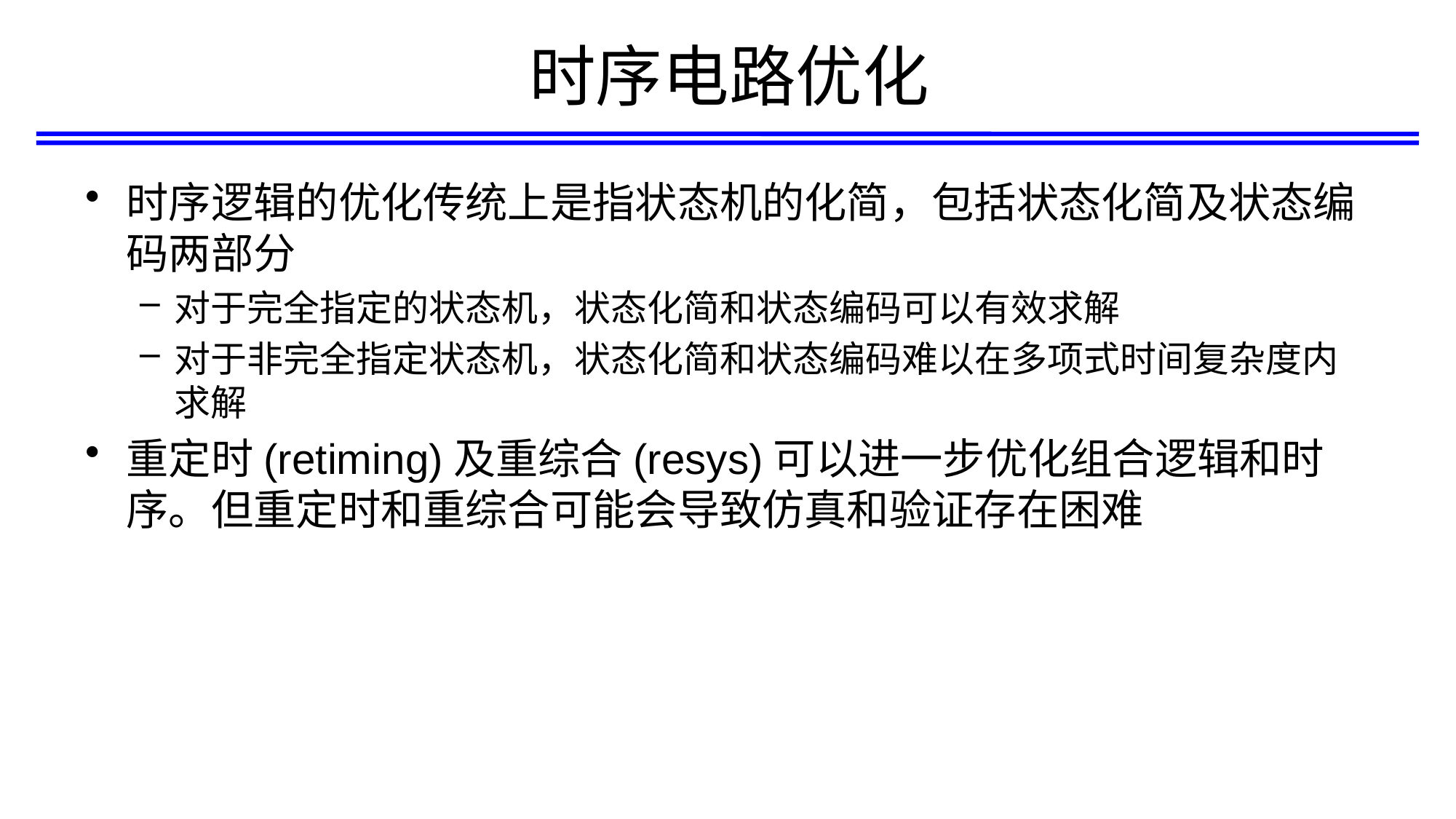

# 时序电路优化
时序逻辑的优化传统上是指状态机的化简，包括状态化简及状态编码两部分
对于完全指定的状态机，状态化简和状态编码可以有效求解
对于非完全指定状态机，状态化简和状态编码难以在多项式时间复杂度内求解
重定时(retiming)及重综合(resys)可以进一步优化组合逻辑和时序。但重定时和重综合可能会导致仿真和验证存在困难